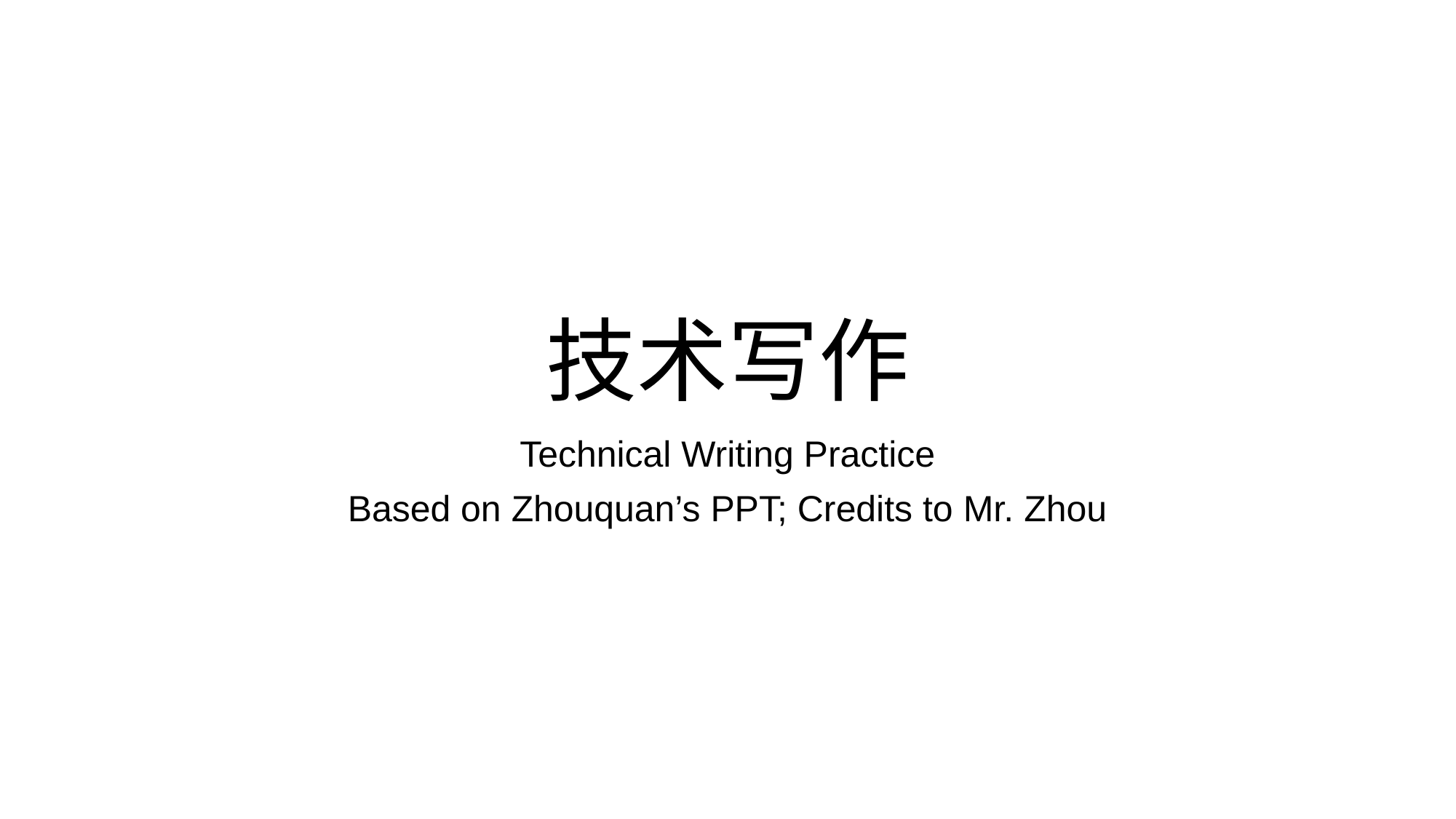

# 技术写作
Technical Writing Practice
Based on Zhouquan’s PPT; Credits to Mr. Zhou